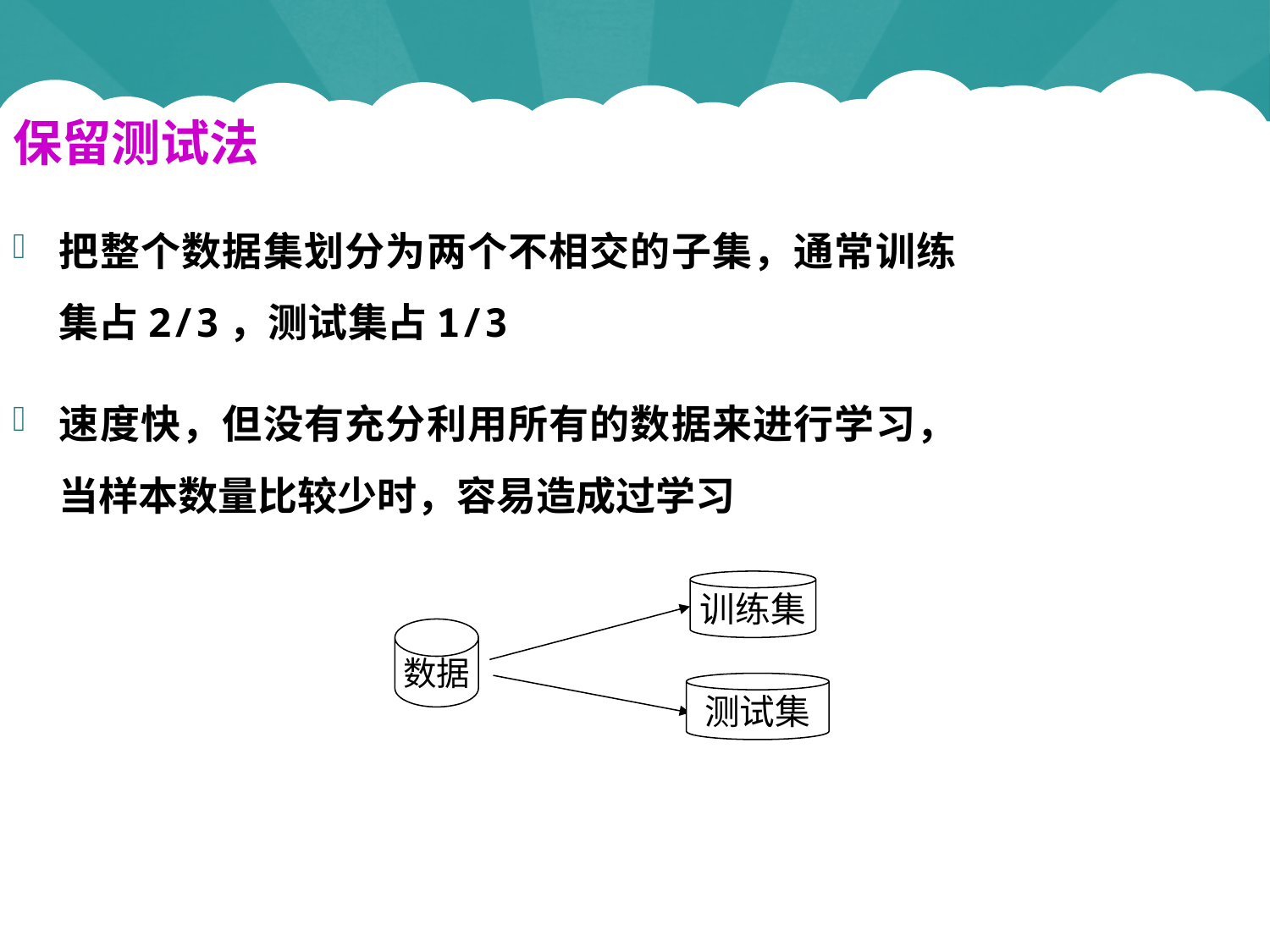

保留测试法
把整个数据集划分为两个不相交的子集，通常训练集占2/3，测试集占1/3
速度快，但没有充分利用所有的数据来进行学习，当样本数量比较少时，容易造成过学习
训练集

数据
测试集